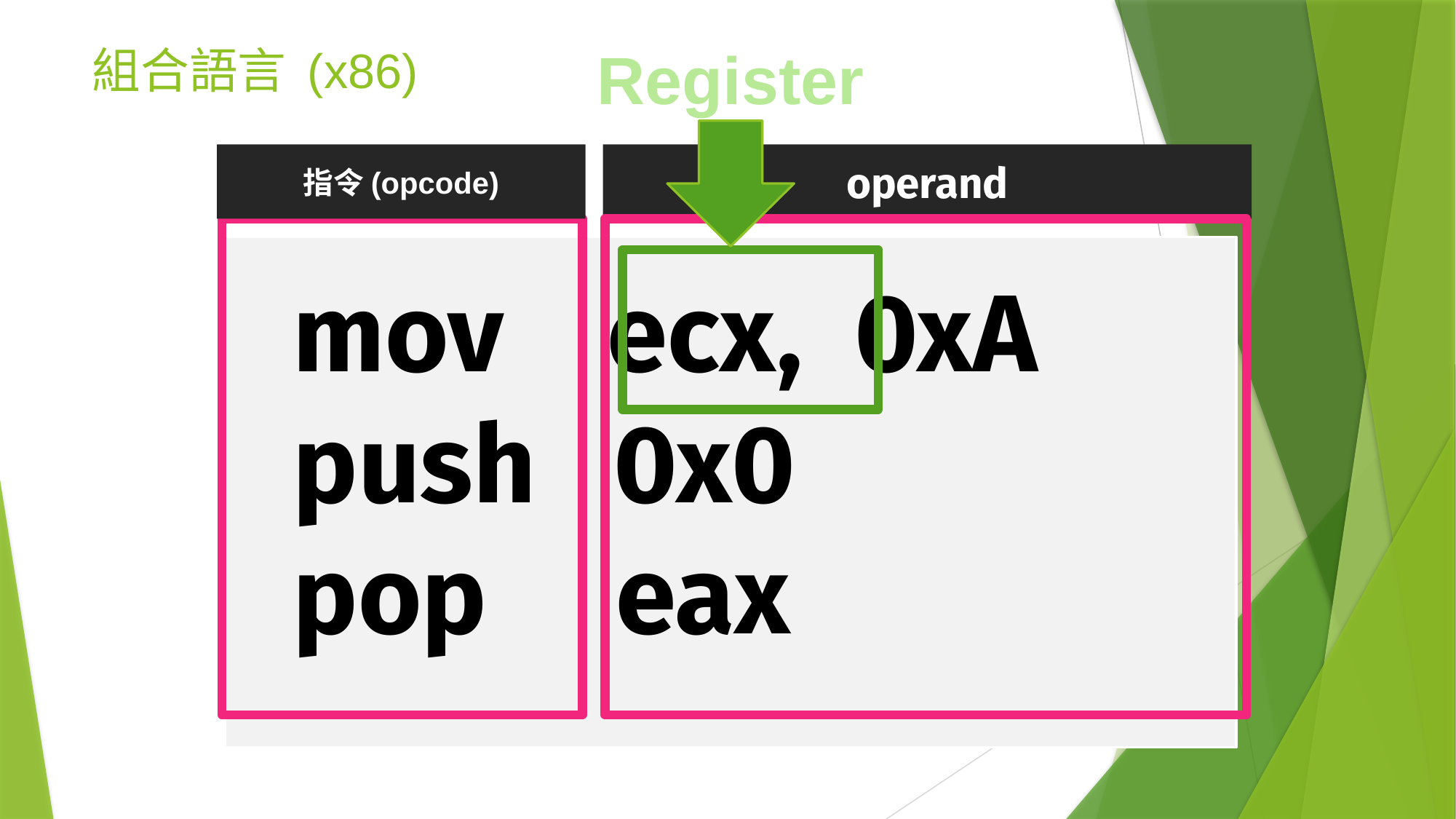

Register
# 組合語言 (x86)

指令(opcode)
operand

mov    ecx,  0xA
push   0x0
pop     eax